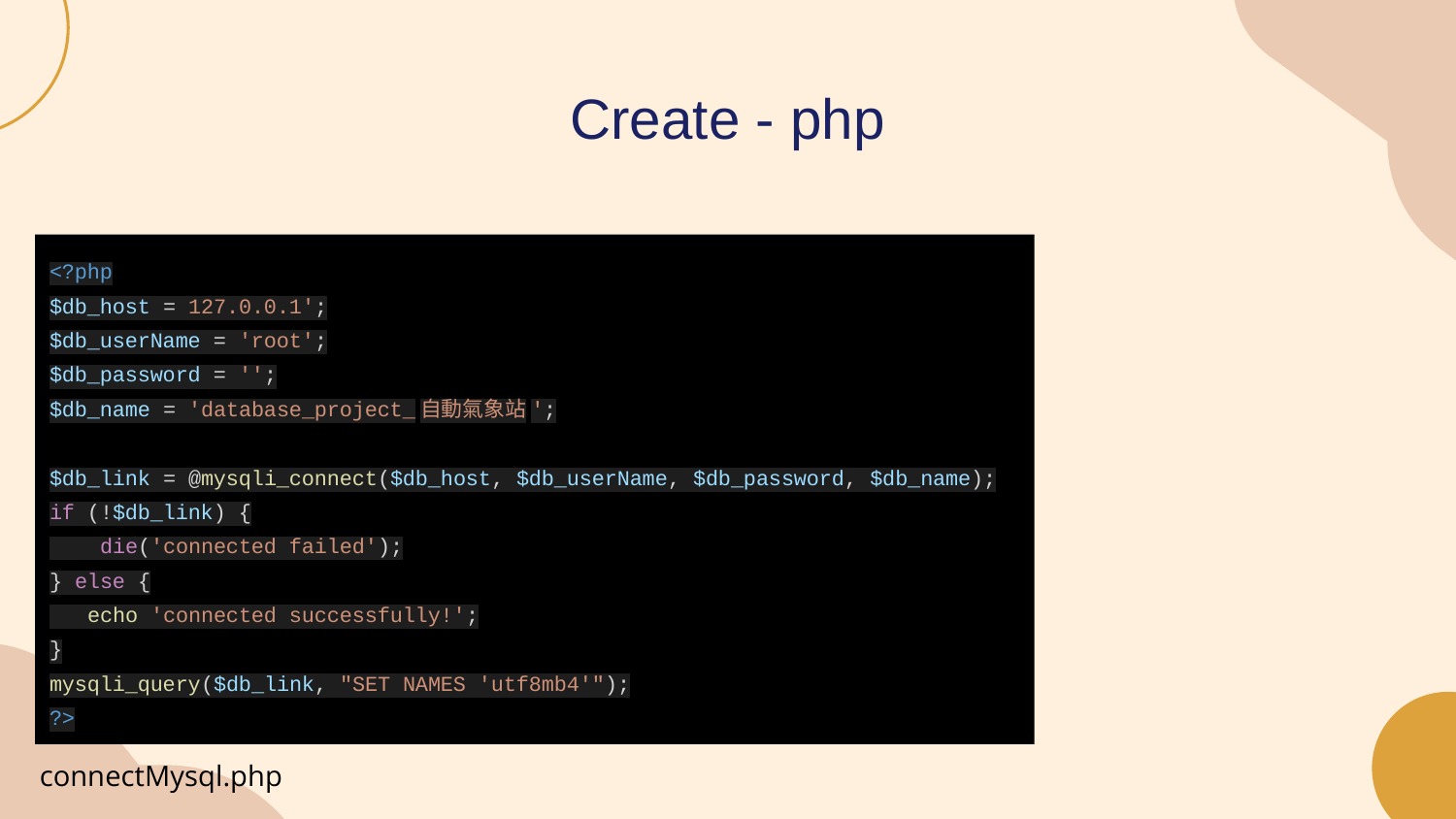

# Create - php
<?php
$db_host = 127.0.0.1';
$db_userName = 'root';
$db_password = '';
$db_name = 'database_project_自動氣象站';

$db_link = @mysqli_connect($db_host, $db_userName, $db_password, $db_name);
if (!$db_link) {
    die('connected failed');
} else {
   echo 'connected successfully!';
}
mysqli_query($db_link, "SET NAMES 'utf8mb4'");
?>
connectMysql.php